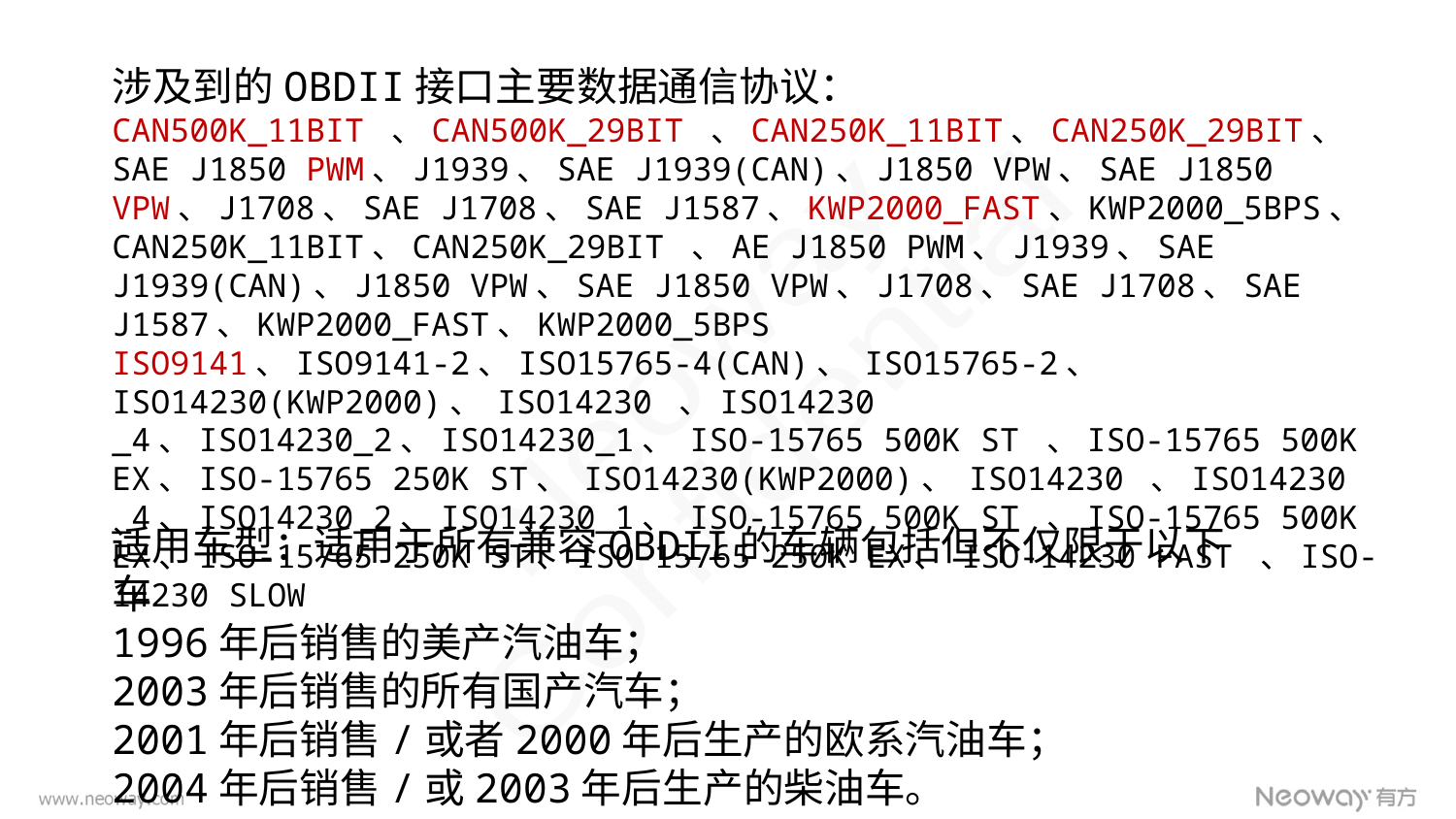

涉及到的OBDII接口主要数据通信协议：
CAN500K_11BIT 、CAN500K_29BIT 、CAN250K_11BIT、CAN250K_29BIT、 SAE J1850 PWM、J1939、SAE J1939(CAN)、J1850 VPW、SAE J1850 VPW、J1708、SAE J1708、SAE J1587、KWP2000_FAST、KWP2000_5BPS、 CAN250K_11BIT、CAN250K_29BIT 、AE J1850 PWM、J1939、SAE J1939(CAN)、J1850 VPW、SAE J1850 VPW、J1708、SAE J1708、SAE J1587、KWP2000_FAST、KWP2000_5BPS
ISO9141、ISO9141-2、ISO15765-4(CAN)、 ISO15765-2、 ISO14230(KWP2000)、 ISO14230 、ISO14230 _4、ISO14230_2、ISO14230_1、 ISO-15765 500K ST 、ISO-15765 500K EX、ISO-15765 250K ST、 ISO14230(KWP2000)、 ISO14230 、ISO14230 _4、ISO14230_2、ISO14230_1、 ISO-15765 500K ST 、ISO-15765 500K EX、ISO-15765 250K ST、ISO-15765 250K EX、 ISO-14230 FAST 、ISO-14230 SLOW

适用车型：适用于所有兼容OBDII的车辆包括但不仅限于以下车
1996年后销售的美产汽油车；
2003年后销售的所有国产汽车；
2001年后销售/或者2000年后生产的欧系汽油车；
2004年后销售/或2003年后生产的柴油车。